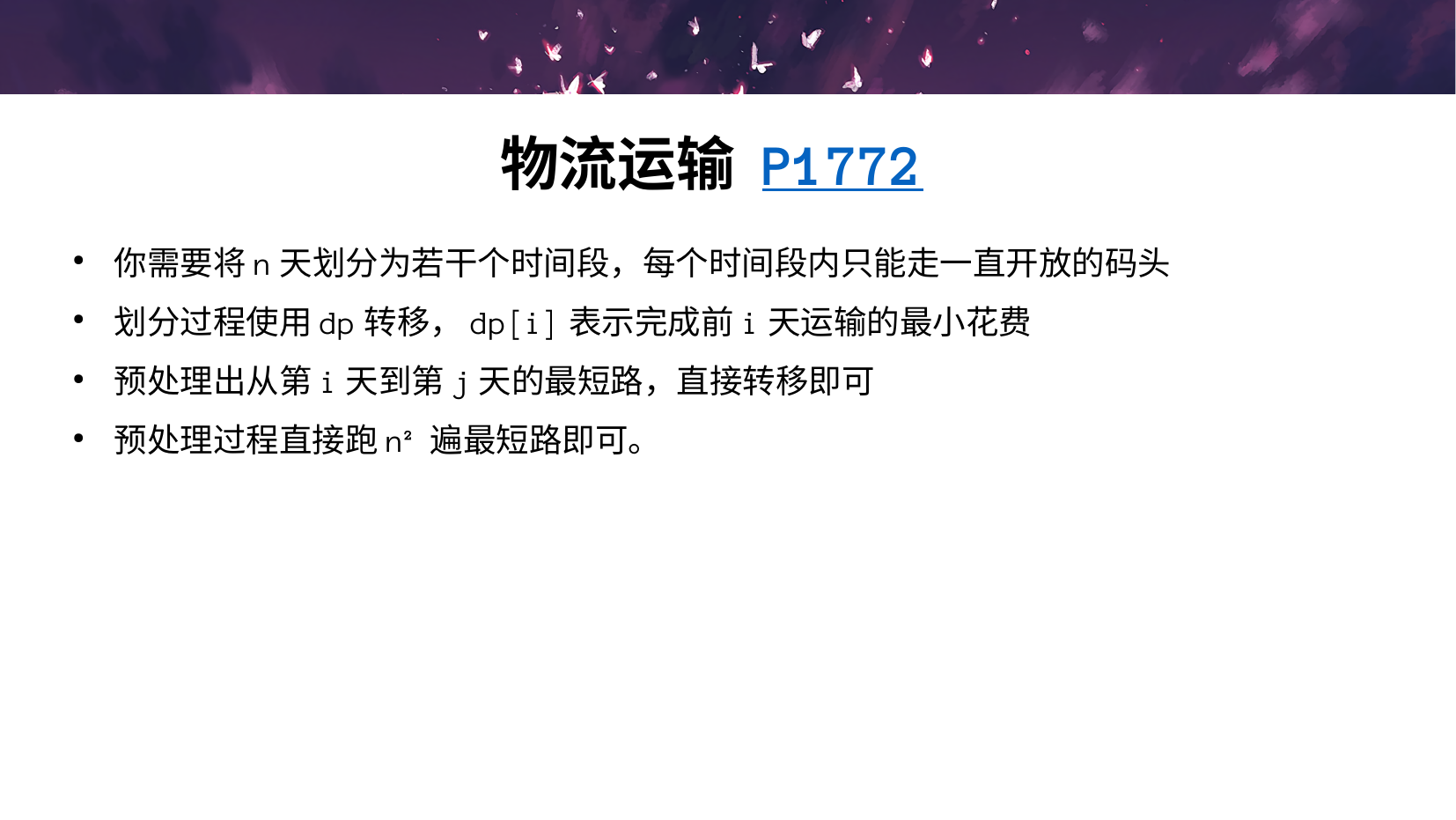

# 物流运输 P1772
你需要将n天划分为若干个时间段，每个时间段内只能走一直开放的码头
划分过程使用dp转移，dp[i]表示完成前i天运输的最小花费
预处理出从第i天到第j天的最短路，直接转移即可
预处理过程直接跑n²遍最短路即可。